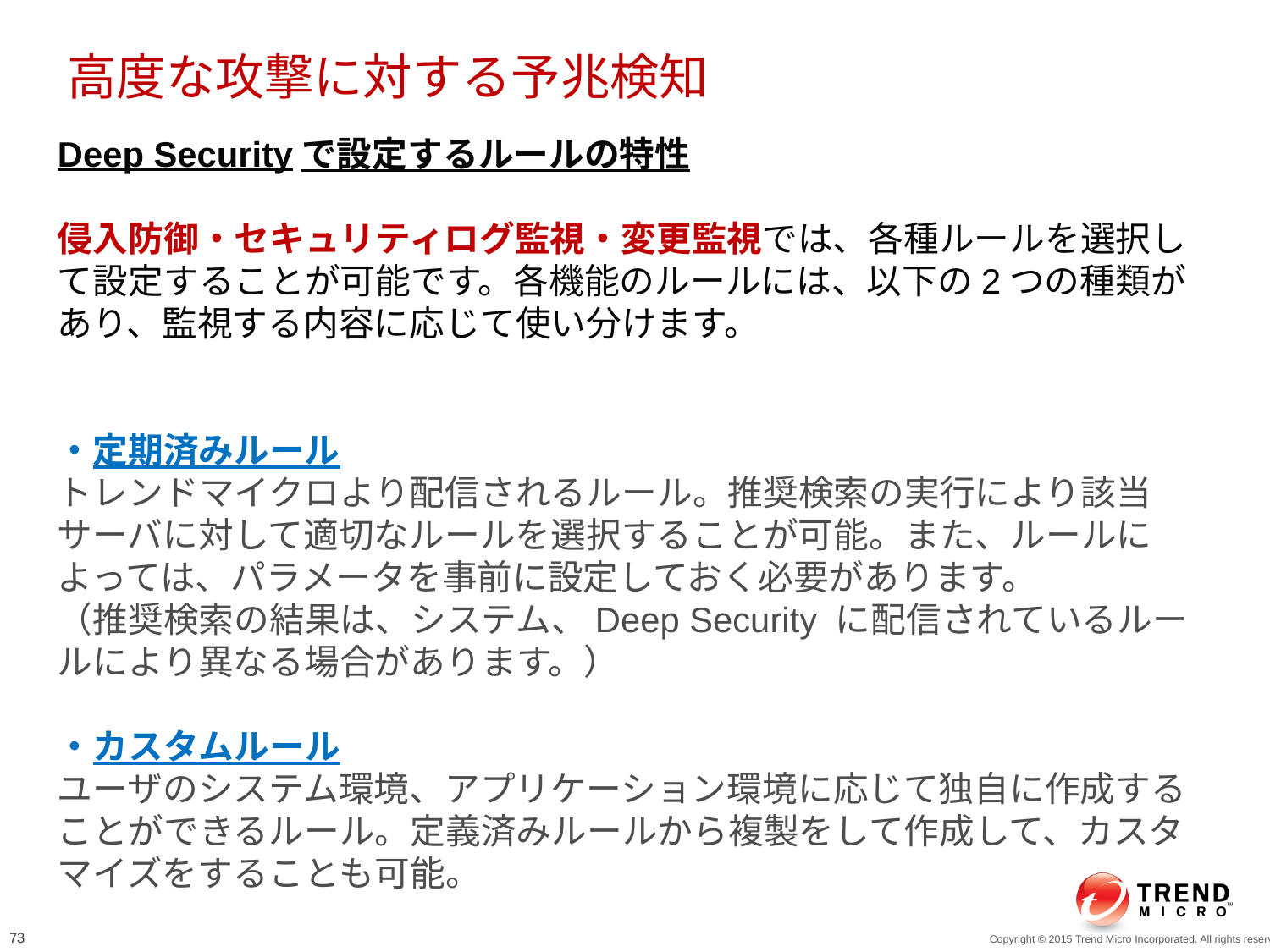

# 高度な攻撃に対する予兆検知
Deep Securityで設定するルールの特性

侵入防御・セキュリティログ監視・変更監視では、各種ルールを選択して設定することが可能です。各機能のルールには、以下の2つの種類があり、監視する内容に応じて使い分けます。

・定期済みルール
トレンドマイクロより配信されるルール。推奨検索の実行により該当サーバに対して適切なルールを選択することが可能。また、ルールによっては、パラメータを事前に設定しておく必要があります。
（推奨検索の結果は、システム、Deep Security に配信されているルールにより異なる場合があります。）

・カスタムルール
ユーザのシステム環境、アプリケーション環境に応じて独自に作成することができるルール。定義済みルールから複製をして作成して、カスタマイズをすることも可能。